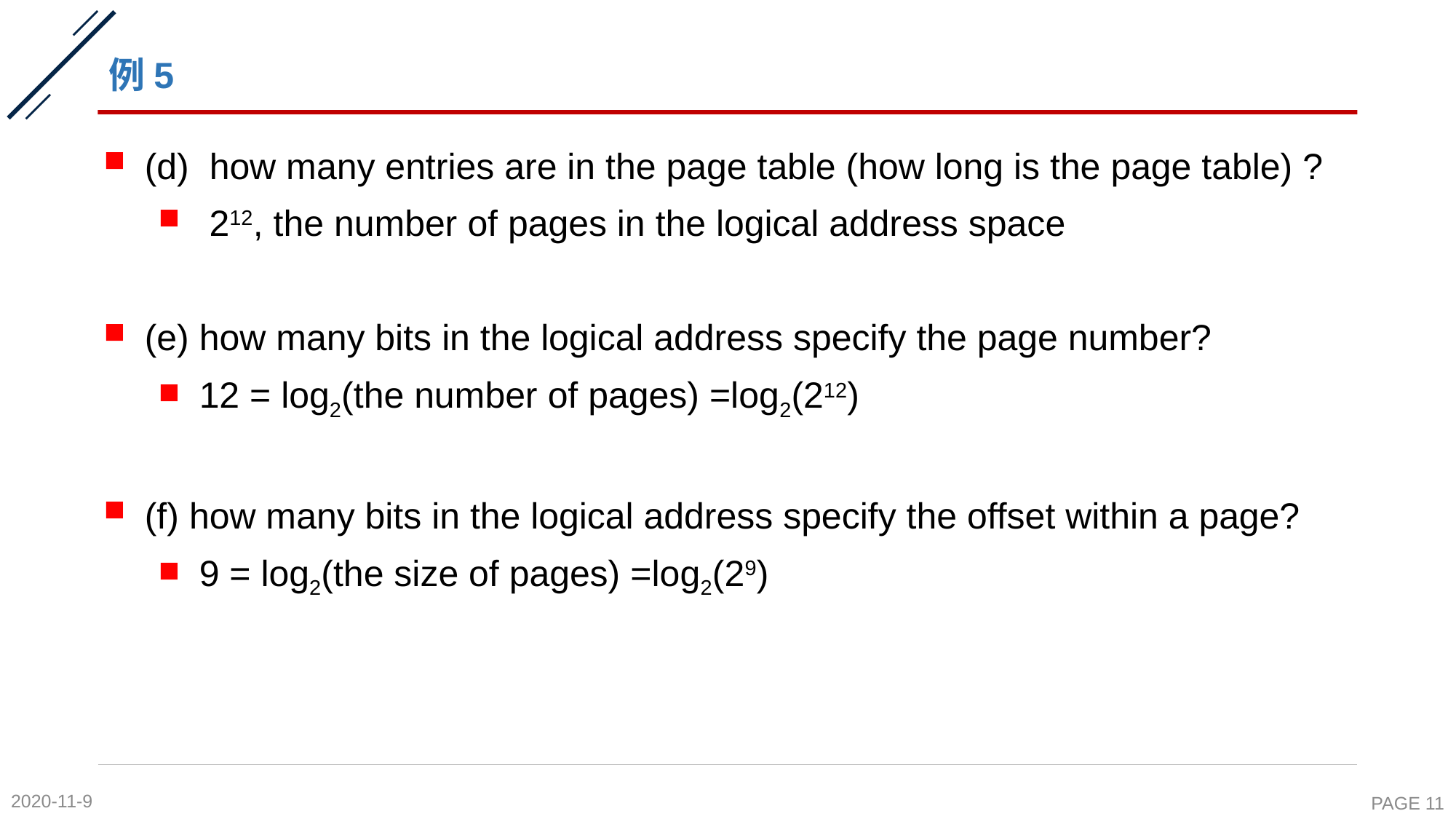

# 例5
(d)  how many entries are in the page table (how long is the page table) ?
 212, the number of pages in the logical address space

(e) how many bits in the logical address specify the page number?
12 = log2(the number of pages) =log2(212)

(f) how many bits in the logical address specify the offset within a page?
9 = log2(the size of pages) =log2(29)

2020-11-9
PAGE 11